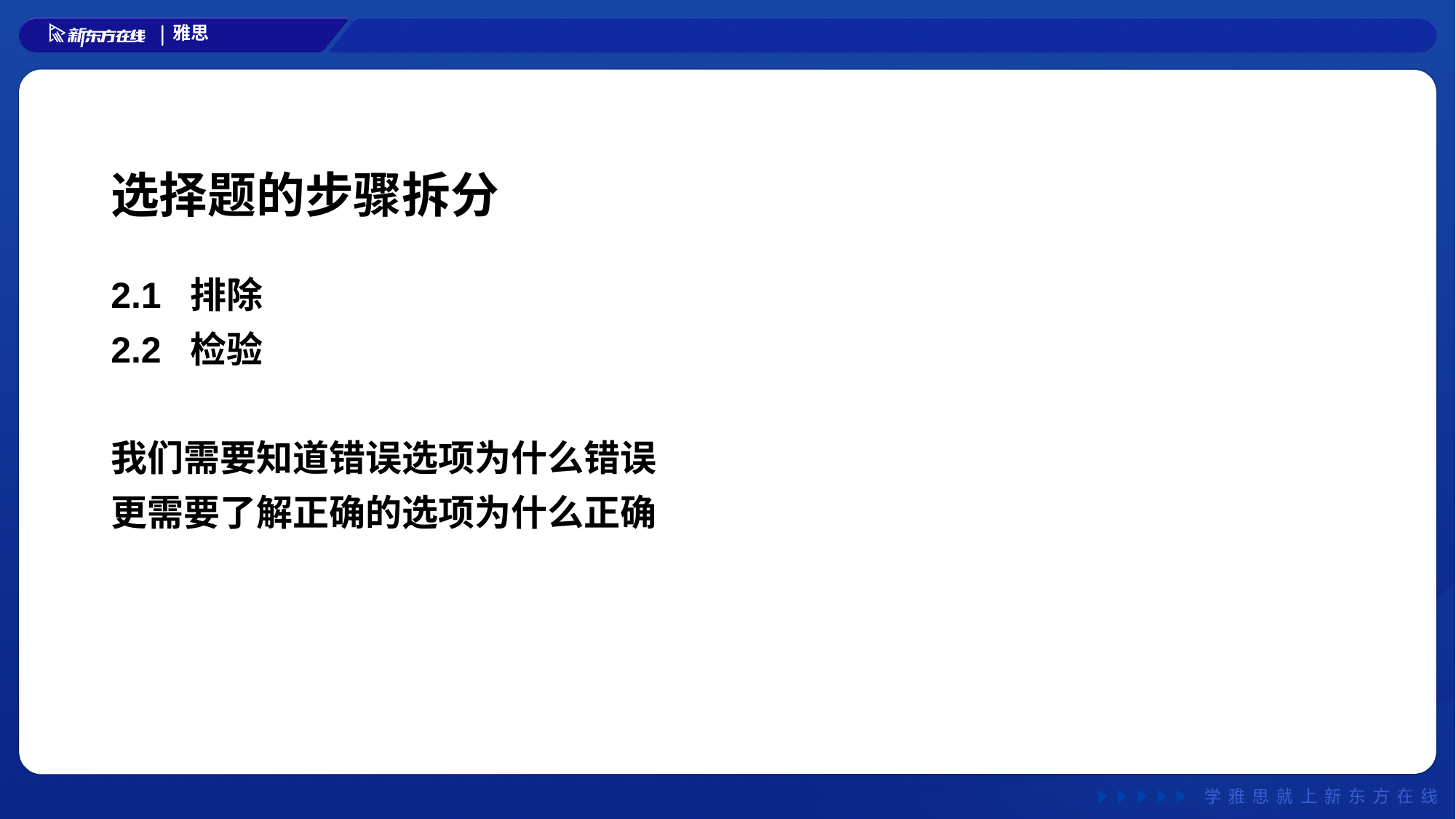

# 选择题的步骤拆分
2.1  排除
2.2  检验

我们需要知道错误选项为什么错误
更需要了解正确的选项为什么正确